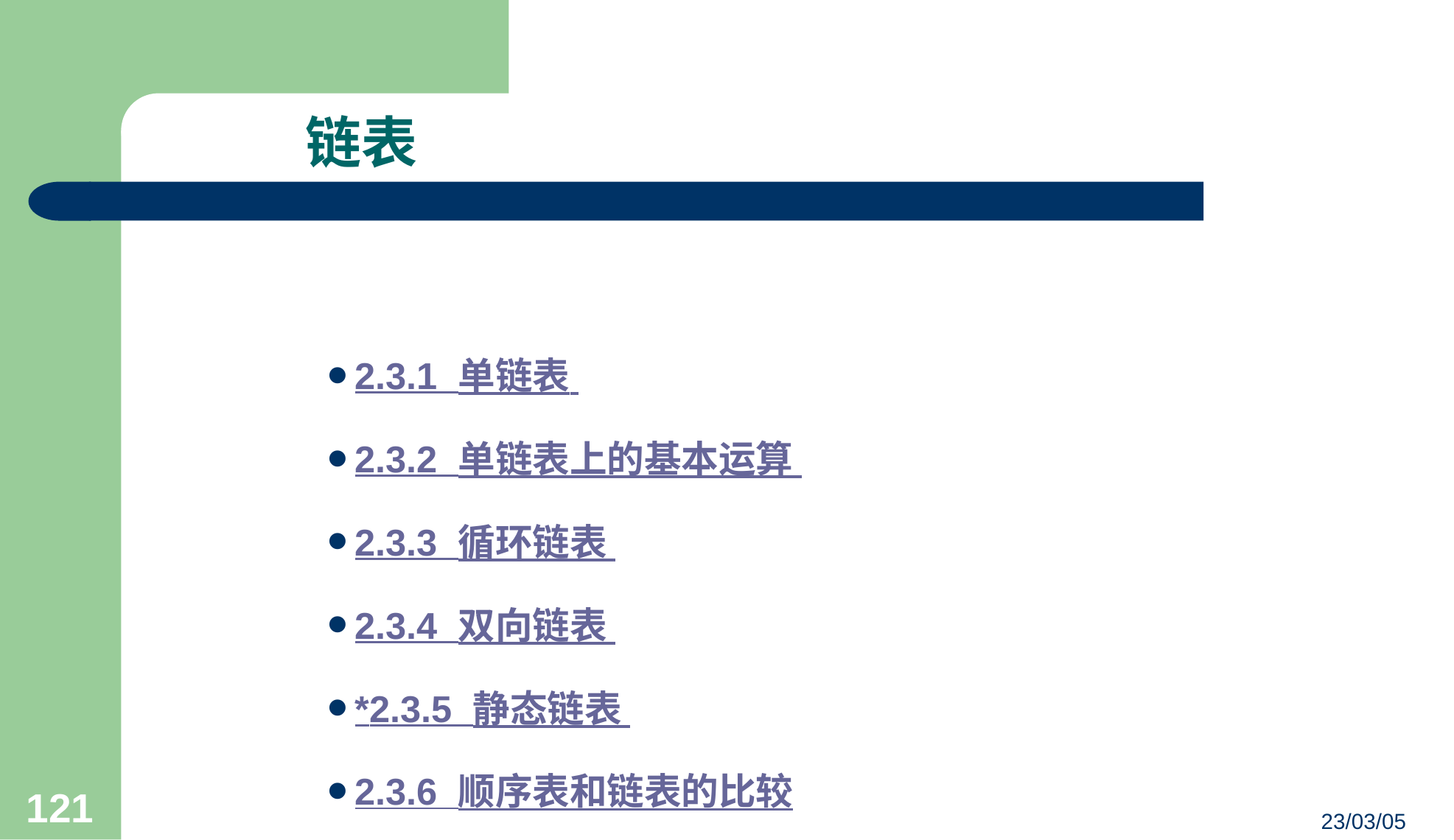

链表
2.3.1  单链表
2.3.2  单链表上的基本运算
2.3.3  循环链表
2.3.4  双向链表
*2.3.5  静态链表
2.3.6  顺序表和链表的比较
121
23/03/05